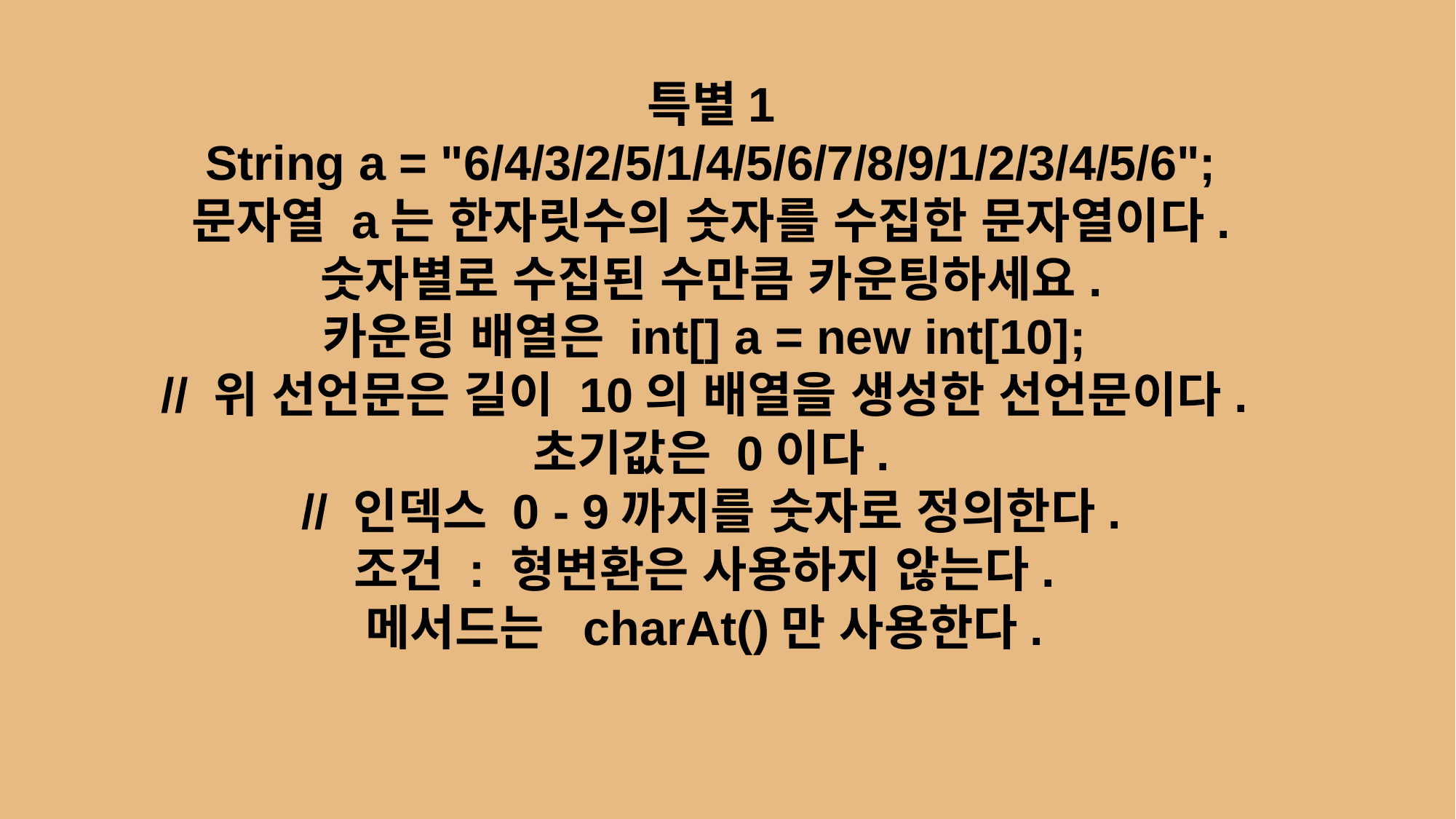

특별1
String a = "6/4/3/2/5/1/4/5/6/7/8/9/1/2/3/4/5/6";
문자열 a는 한자릿수의 숫자를 수집한 문자열이다.
숫자별로 수집된 수만큼 카운팅하세요.
카운팅 배열은 int[] a = new int[10];
// 위 선언문은 길이 10의 배열을 생성한 선언문이다.
초기값은 0이다.
// 인덱스 0 - 9까지를 숫자로 정의한다.
조건 : 형변환은 사용하지 않는다.
메서드는  charAt()만 사용한다.